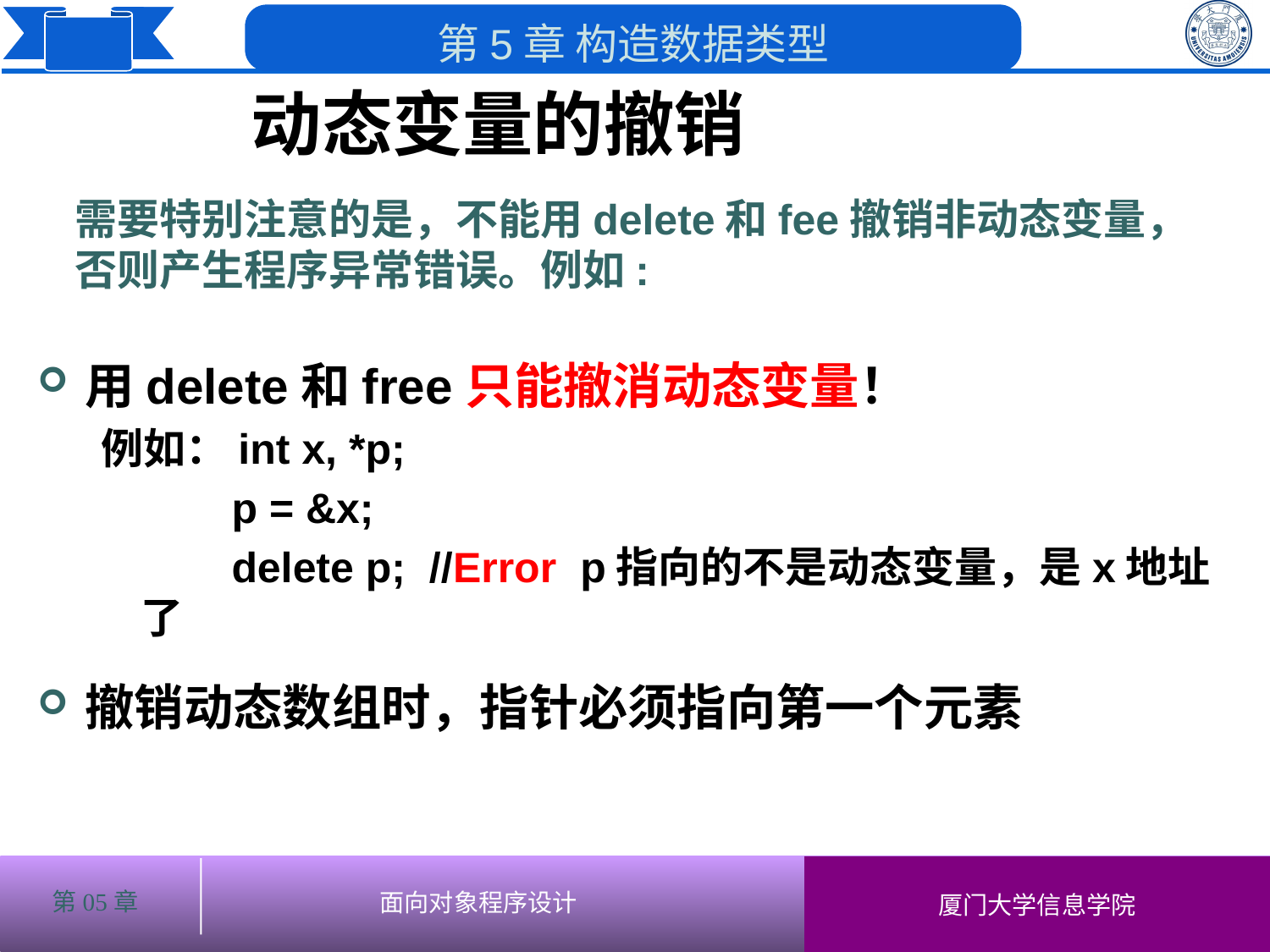

动态变量的撤销
需要特别注意的是，不能用delete和fee撤销非动态变量，否则产生程序异常错误。例如:
用delete和free只能撤消动态变量！
例如：int x, *p;
           p = &x;
           delete p;  //Error  p指向的不是动态变量，是x地址了

撤销动态数组时，指针必须指向第一个元素

76